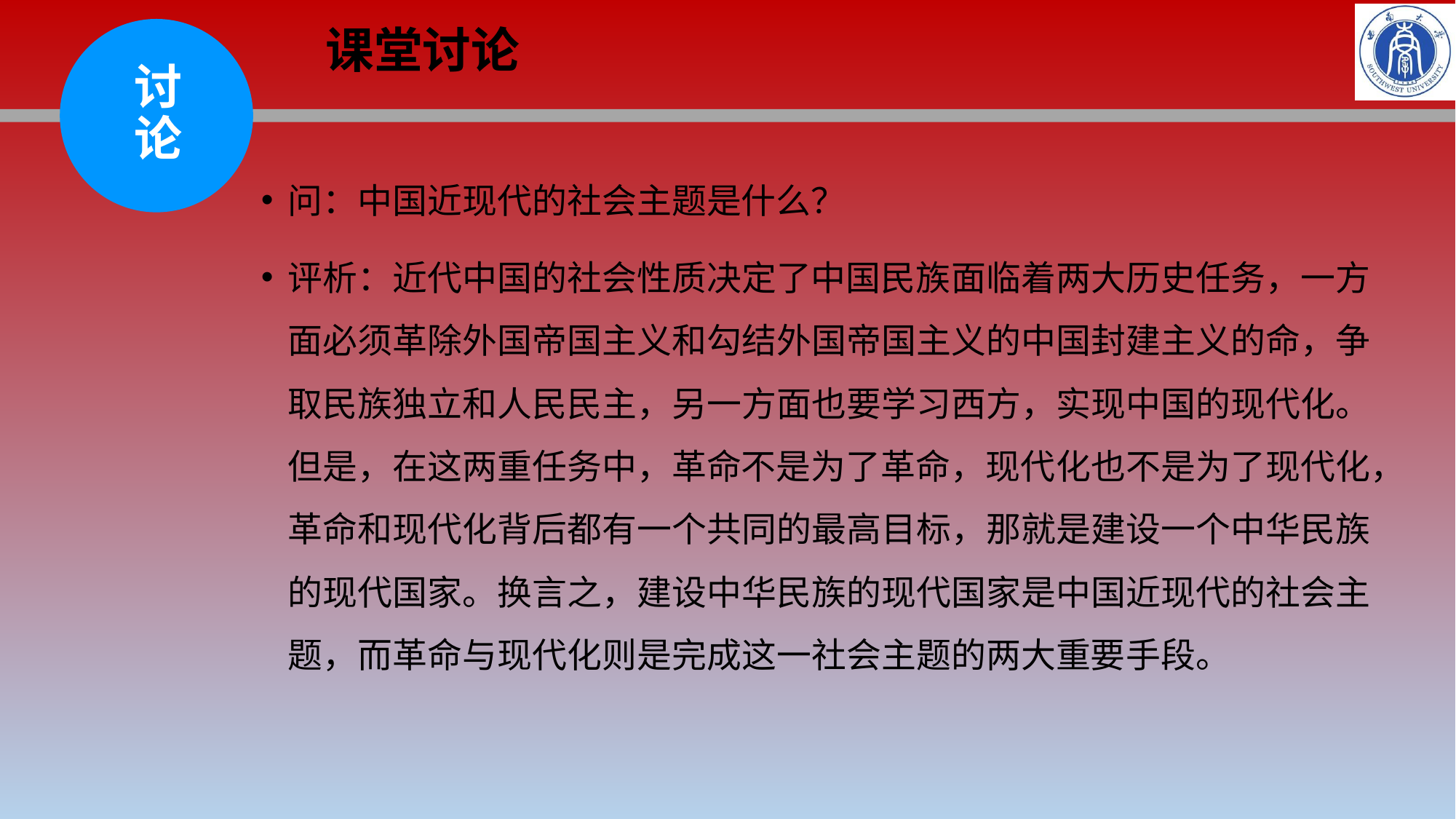

课堂讨论
讨论
问：中国近现代的社会主题是什么？
评析：近代中国的社会性质决定了中国民族面临着两大历史任务，一方面必须革除外国帝国主义和勾结外国帝国主义的中国封建主义的命，争取民族独立和人民民主，另一方面也要学习西方，实现中国的现代化。但是，在这两重任务中，革命不是为了革命，现代化也不是为了现代化，革命和现代化背后都有一个共同的最高目标，那就是建设一个中华民族的现代国家。换言之，建设中华民族的现代国家是中国近现代的社会主题，而革命与现代化则是完成这一社会主题的两大重要手段。